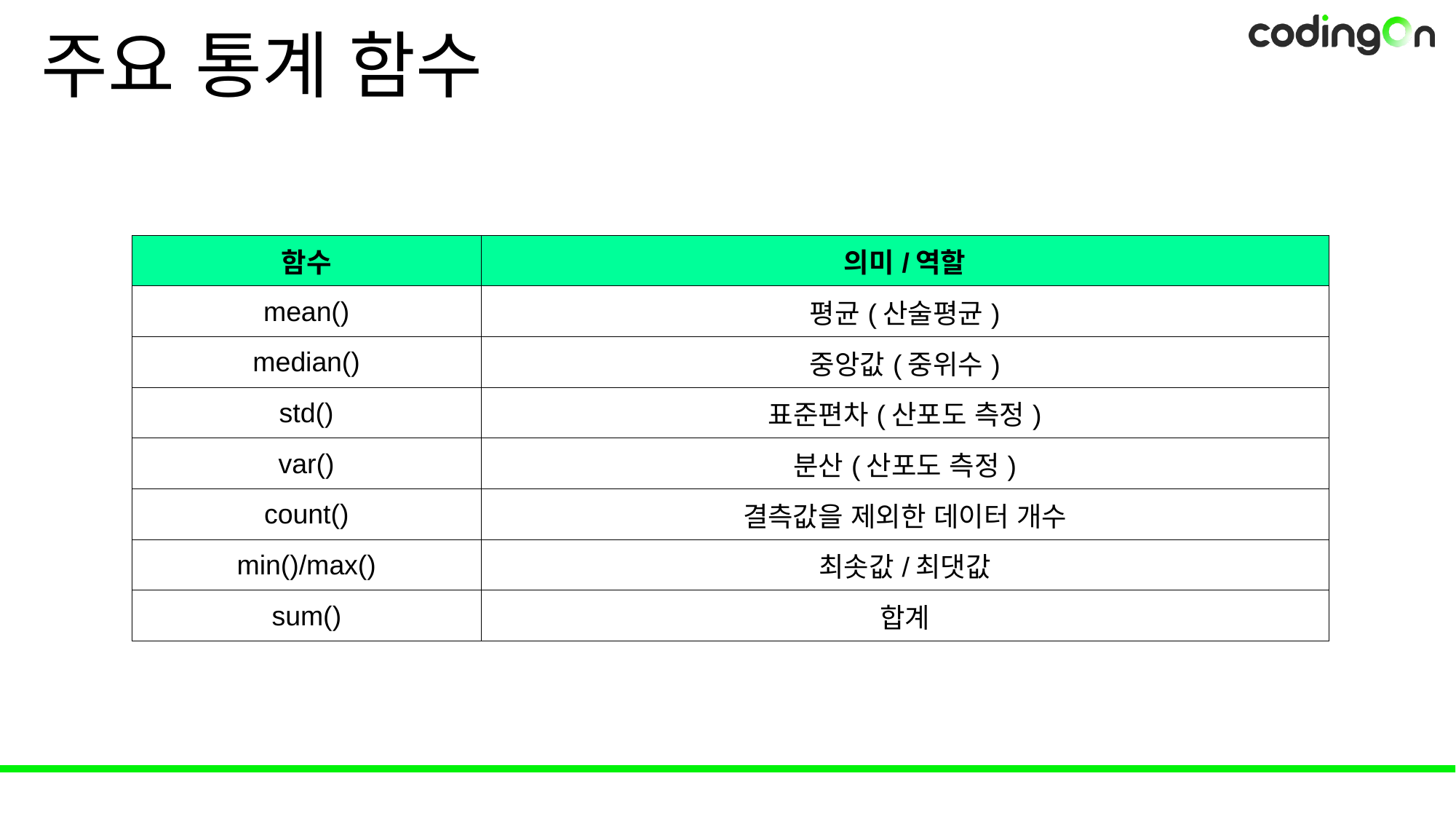

# 주요 통계 함수
| 함수 | 의미/역할 |
| --- | --- |
| mean() | 평균(산술평균) |
| median() | 중앙값(중위수) |
| std() | 표준편차(산포도 측정) |
| var() | 분산(산포도 측정) |
| count() | 결측값을 제외한 데이터 개수 |
| min()/max() | 최솟값/최댓값 |
| sum() | 합계 |